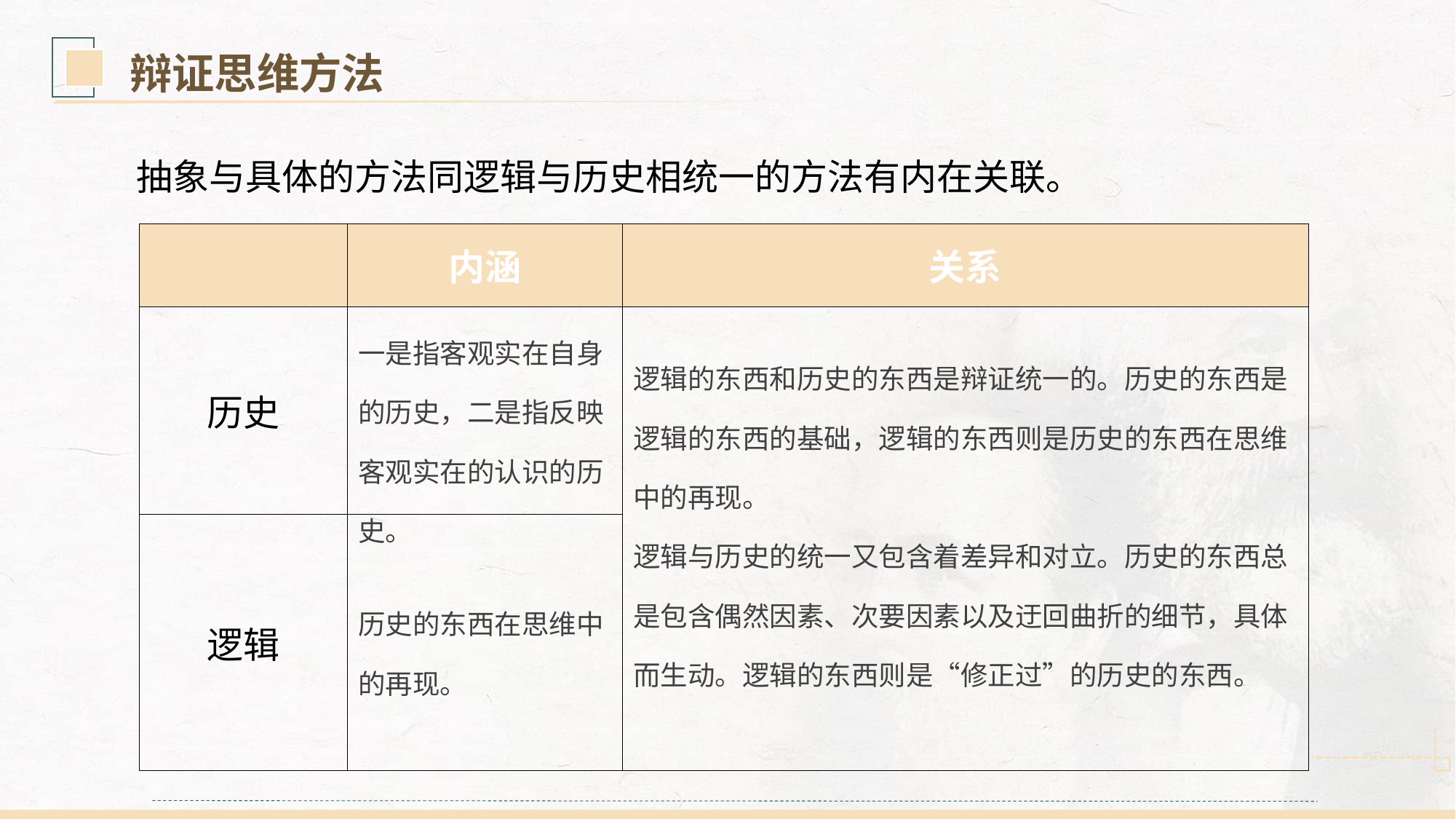

辩证思维方法

抽象与具体的方法同逻辑与历史相统一的方法有内在关联。
|  | 内涵 | 关系 |
| --- | --- | --- |
| 历史 | 一是指客观实在自身的历史，二是指反映客观实在的认识的历史。 | 逻辑的东西和历史的东西是辩证统一的。历史的东西是逻辑的东西的基础，逻辑的东西则是历史的东西在思维中的再现。 逻辑与历史的统一又包含着差异和对立。历史的东西总是包含偶然因素、次要因素以及迂回曲折的细节，具体而生动。逻辑的东西则是“修正过”的历史的东西。 |
| 逻辑 | 历史的东西在思维中的再现。 |  |